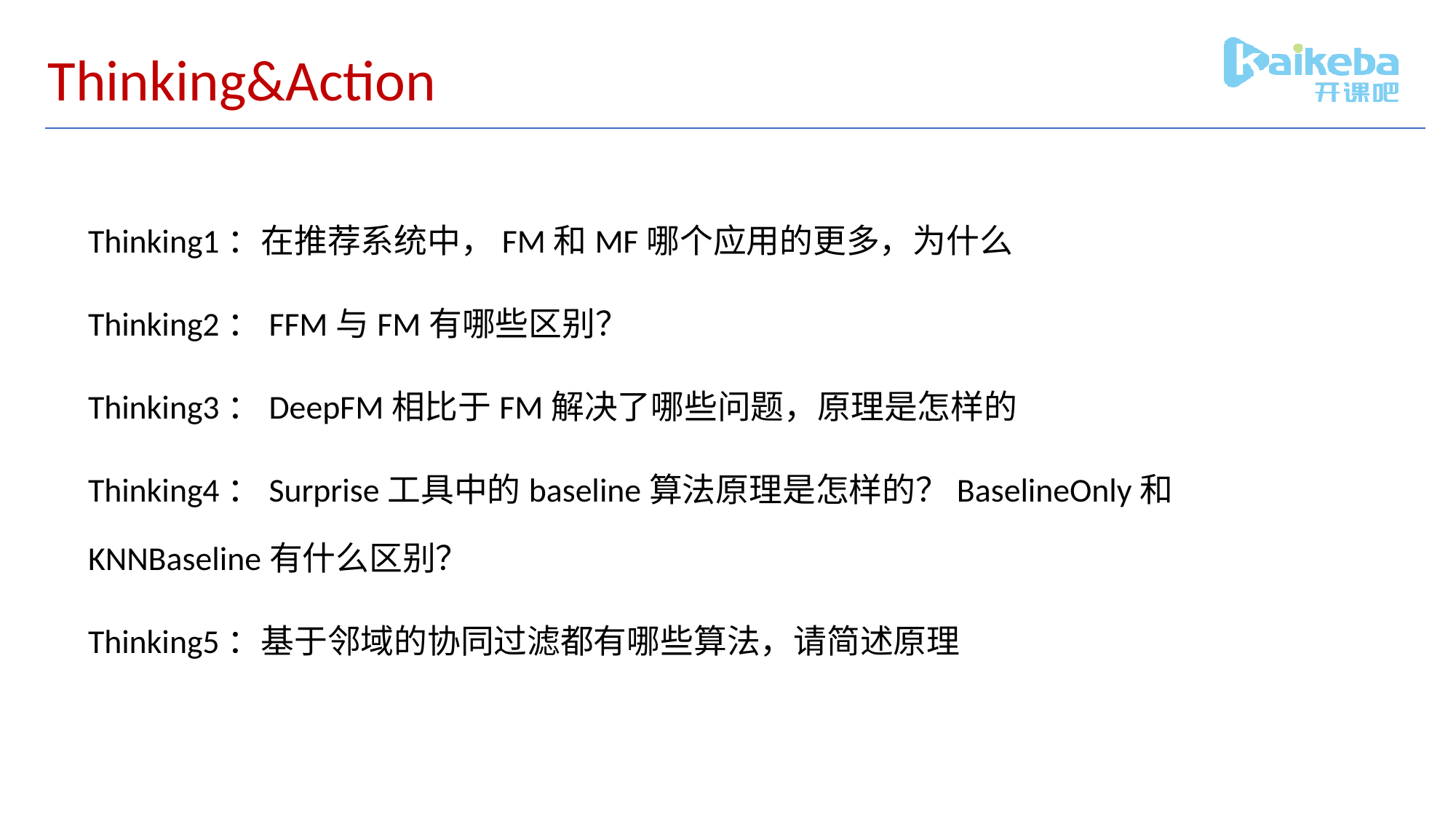

# Thinking&Action
Thinking1：在推荐系统中，FM和MF哪个应用的更多，为什么
Thinking2：FFM与FM有哪些区别？
Thinking3：DeepFM相比于FM解决了哪些问题，原理是怎样的
Thinking4：Surprise工具中的baseline算法原理是怎样的？BaselineOnly和KNNBaseline有什么区别？
Thinking5：基于邻域的协同过滤都有哪些算法，请简述原理